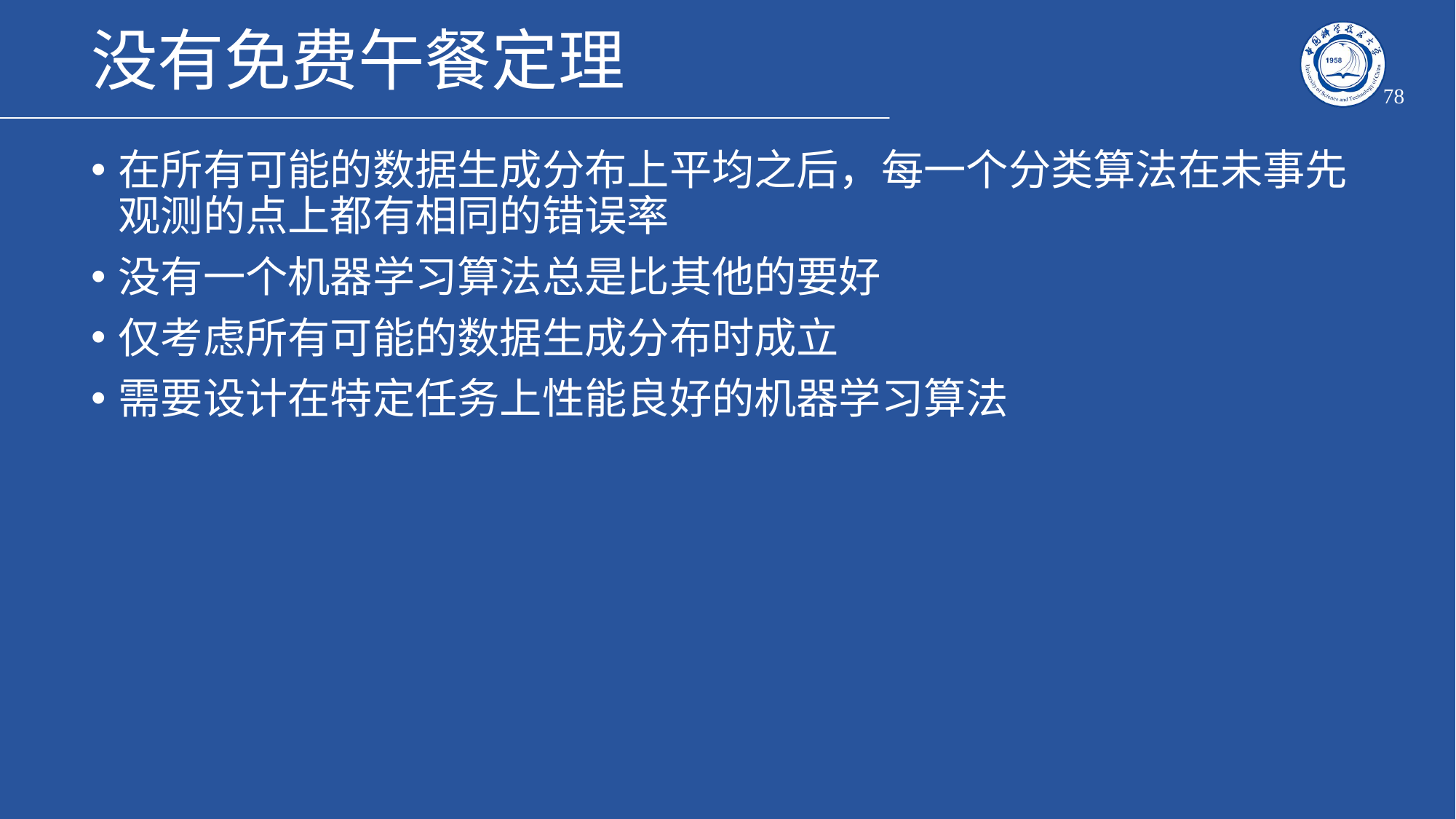

# 没有免费午餐定理
78
在所有可能的数据生成分布上平均之后，每一个分类算法在未事先观测的点上都有相同的错误率
没有一个机器学习算法总是比其他的要好
仅考虑所有可能的数据生成分布时成立
需要设计在特定任务上性能良好的机器学习算法